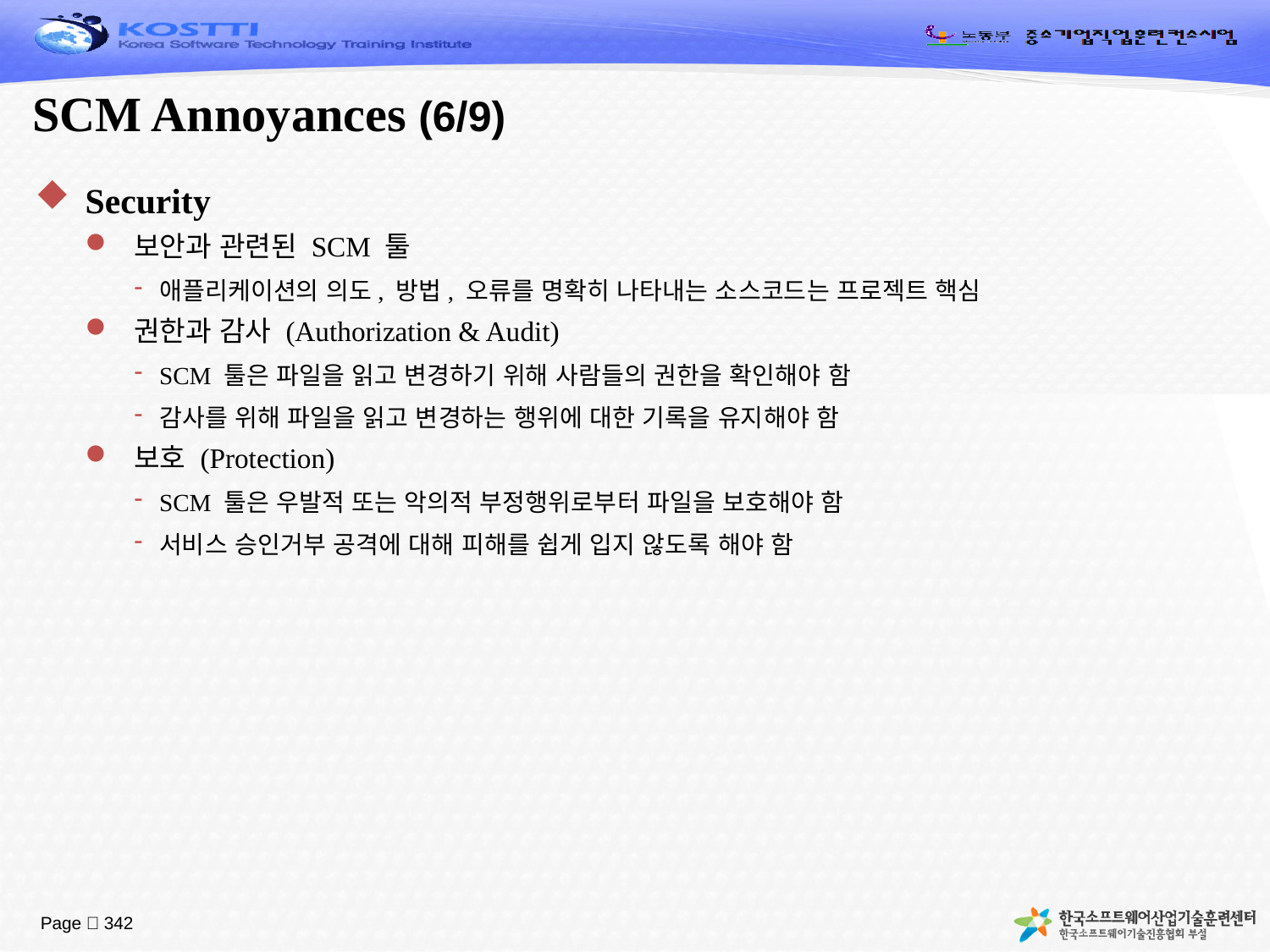

# SCM Annoyances (6/9)
Security
보안과 관련된 SCM 툴
애플리케이션의 의도, 방법, 오류를 명확히 나타내는 소스코드는 프로젝트 핵심
권한과 감사 (Authorization & Audit)
SCM 툴은 파일을 읽고 변경하기 위해 사람들의 권한을 확인해야 함
감사를 위해 파일을 읽고 변경하는 행위에 대한 기록을 유지해야 함
보호 (Protection)
SCM 툴은 우발적 또는 악의적 부정행위로부터 파일을 보호해야 함
서비스 승인거부 공격에 대해 피해를 쉽게 입지 않도록 해야 함